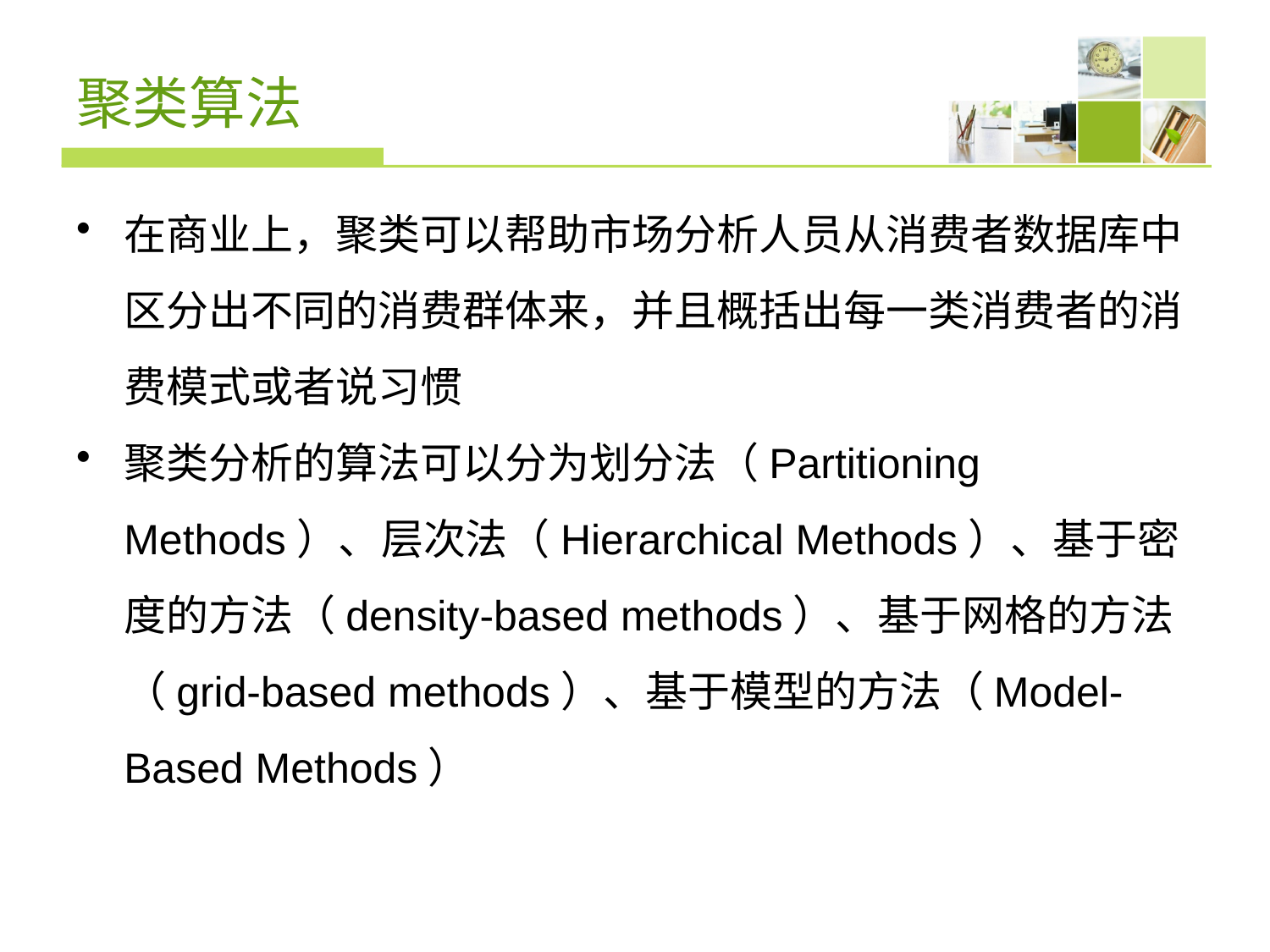

# 聚类算法
在商业上，聚类可以帮助市场分析人员从消费者数据库中区分出不同的消费群体来，并且概括出每一类消费者的消费模式或者说习惯
聚类分析的算法可以分为划分法（Partitioning Methods）、层次法（Hierarchical Methods）、基于密度的方法（density-based methods）、基于网格的方法（grid-based methods）、基于模型的方法（Model-Based Methods）